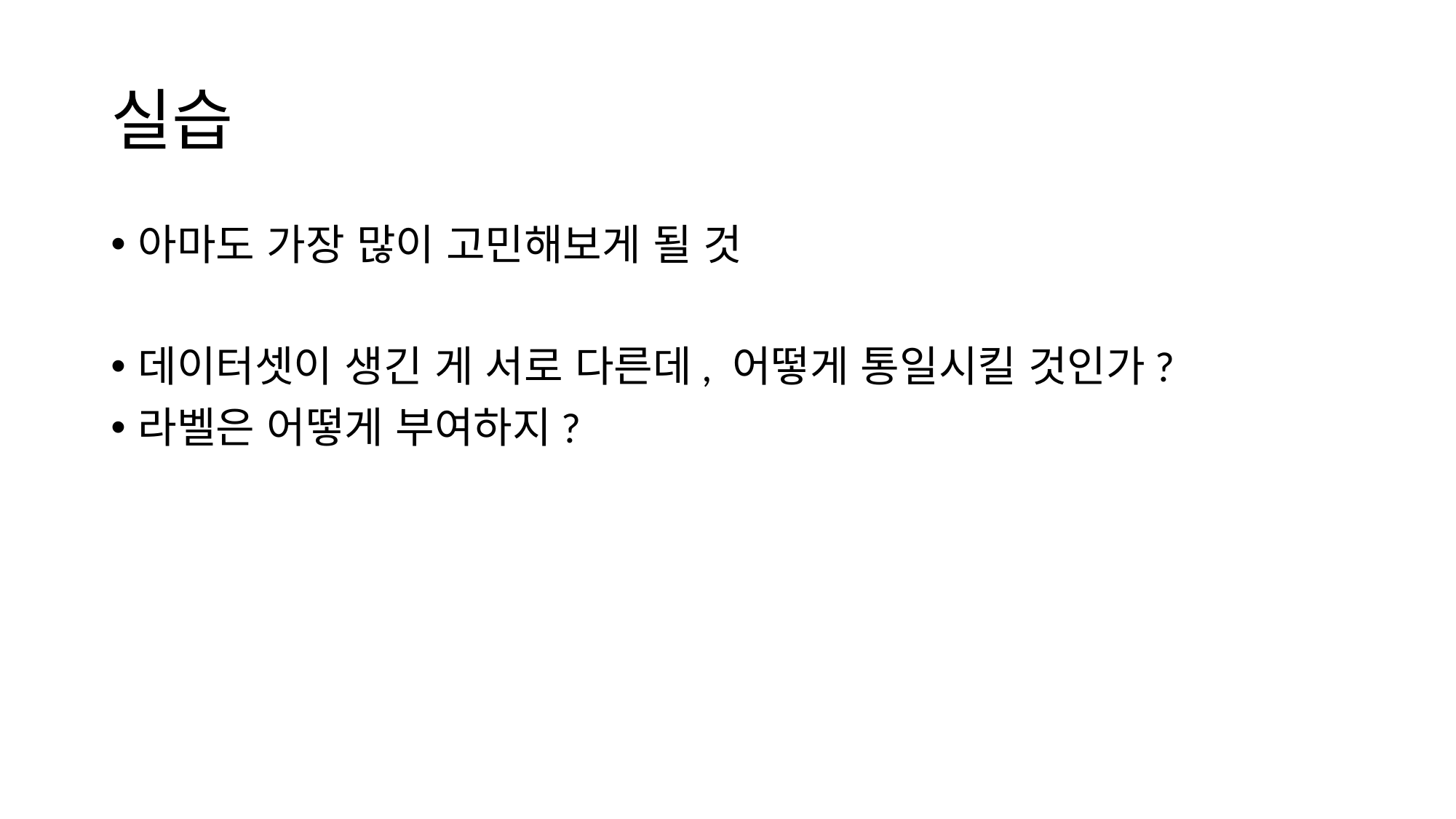

# 실습
아마도 가장 많이 고민해보게 될 것

데이터셋이 생긴 게 서로 다른데, 어떻게 통일시킬 것인가?
라벨은 어떻게 부여하지?